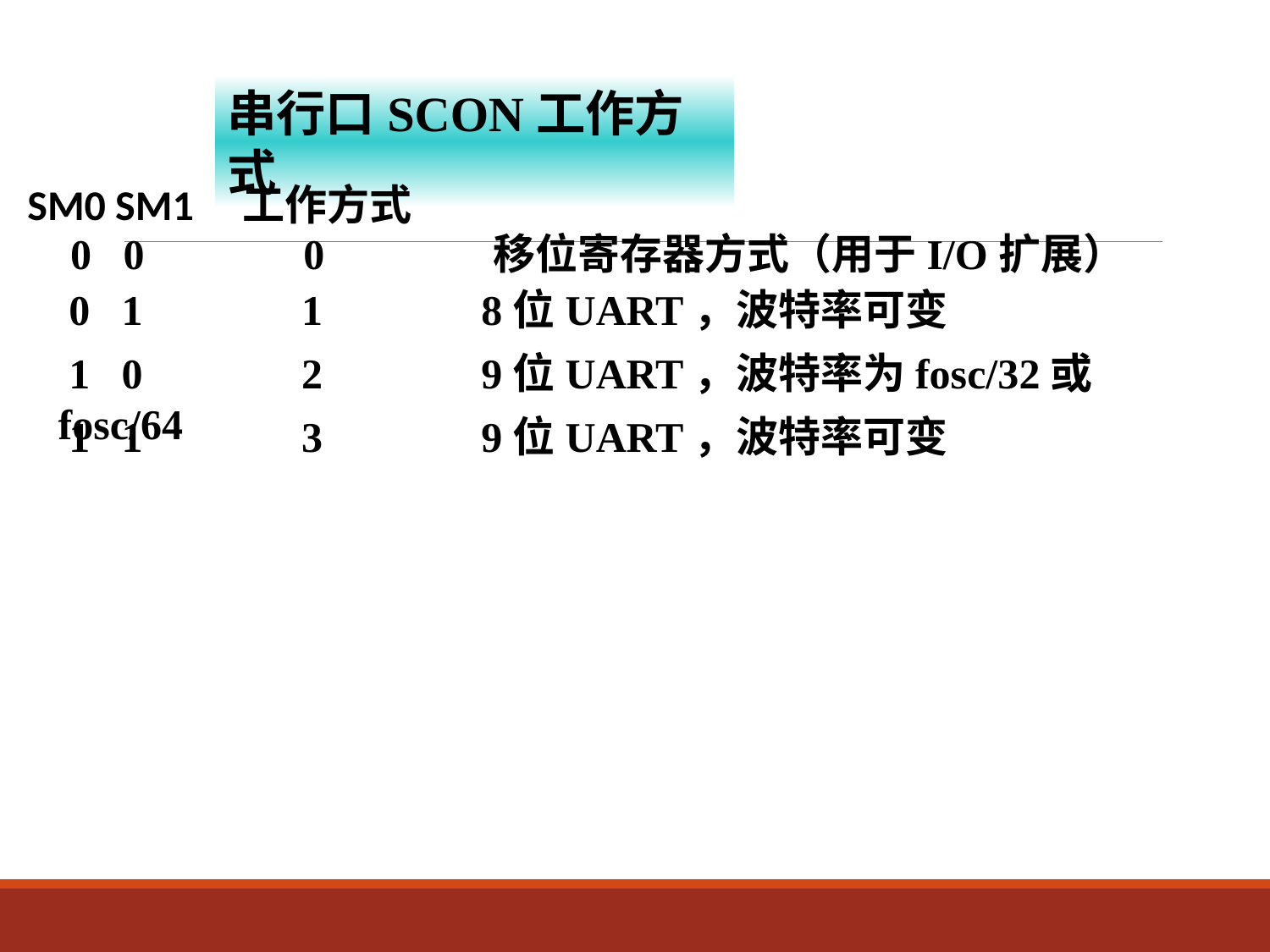

串行口SCON工作方式
SM0 SM1    工作方式
 0   0               0               移位寄存器方式（用于I/O扩展）
 0   1               1               8位UART，波特率可变
 1   0               2               9位UART，波特率为fosc/32或fosc/64
 1   1               3               9位UART，波特率可变